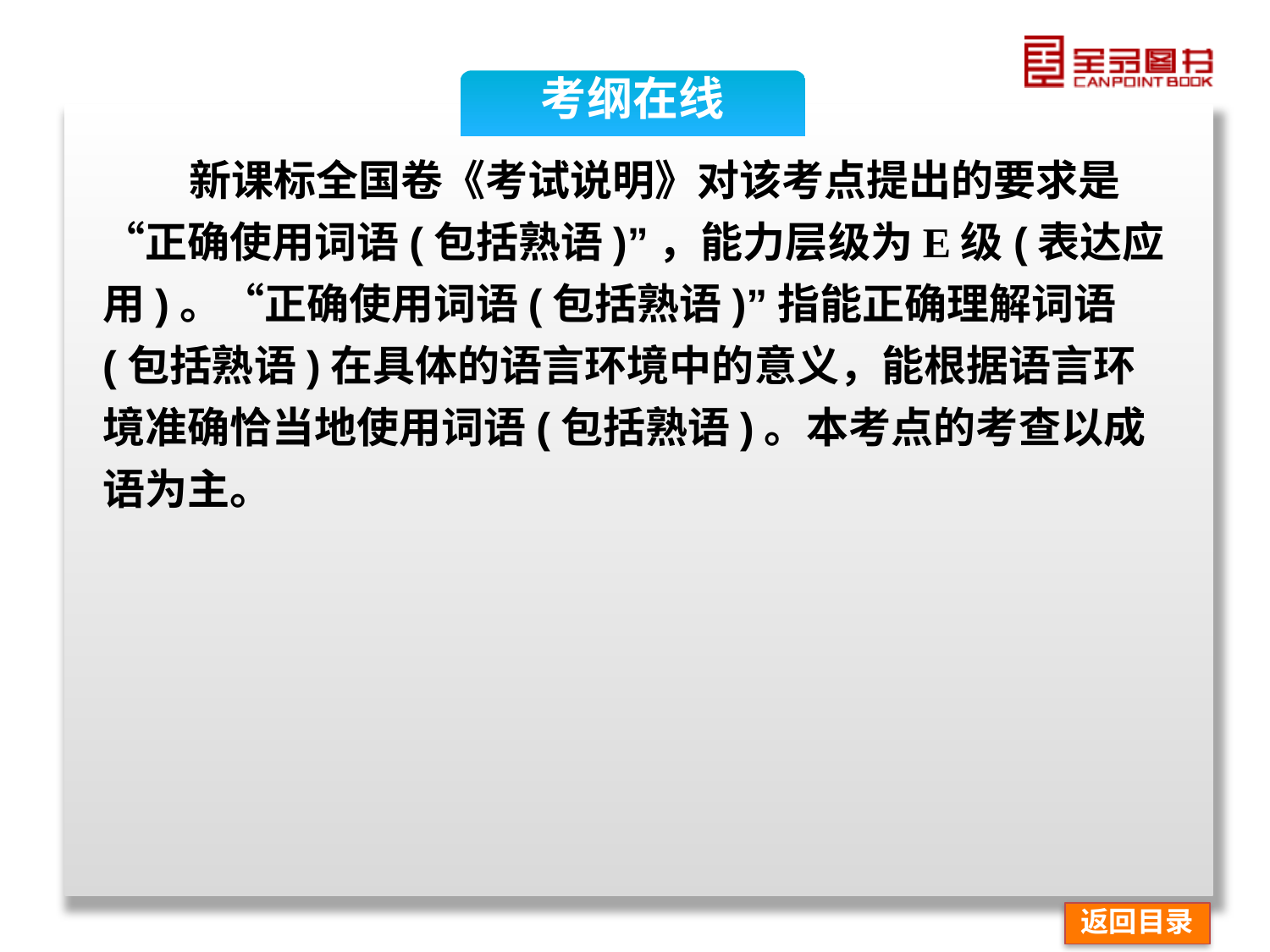

考纲在线

新课标全国卷《考试说明》对该考点提出的要求是“正确使用词语(包括熟语)”，能力层级为E级(表达应用)。“正确使用词语(包括熟语)”指能正确理解词语(包括熟语)在具体的语言环境中的意义，能根据语言环境准确恰当地使用词语(包括熟语)。本考点的考查以成语为主。
返回目录